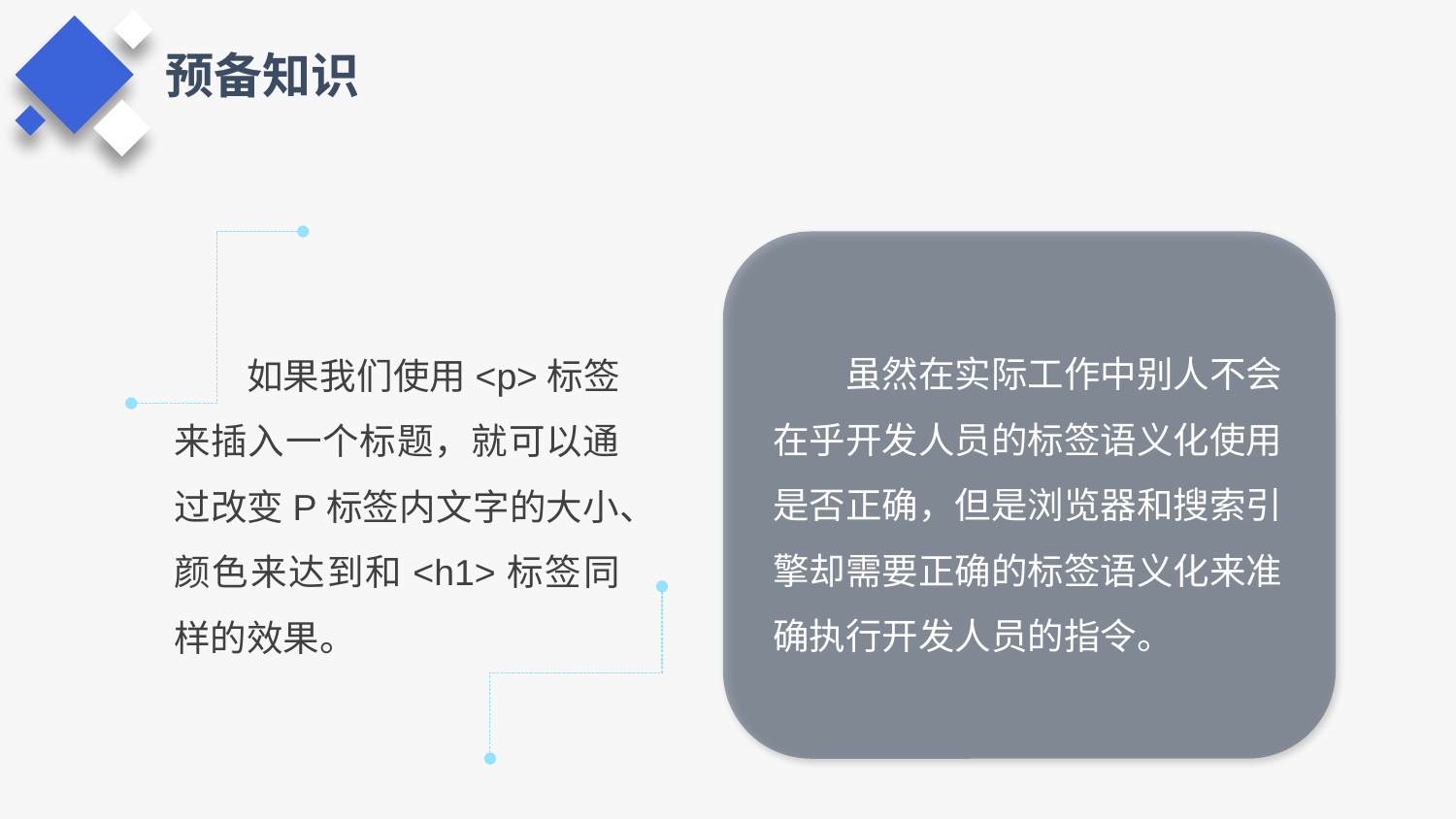

预备知识

如果我们使用<p>标签来插入一个标题，就可以通过改变P标签内文字的大小、颜色来达到和<h1>标签同样的效果。
虽然在实际工作中别人不会在乎开发人员的标签语义化使用是否正确，但是浏览器和搜索引擎却需要正确的标签语义化来准确执行开发人员的指令。